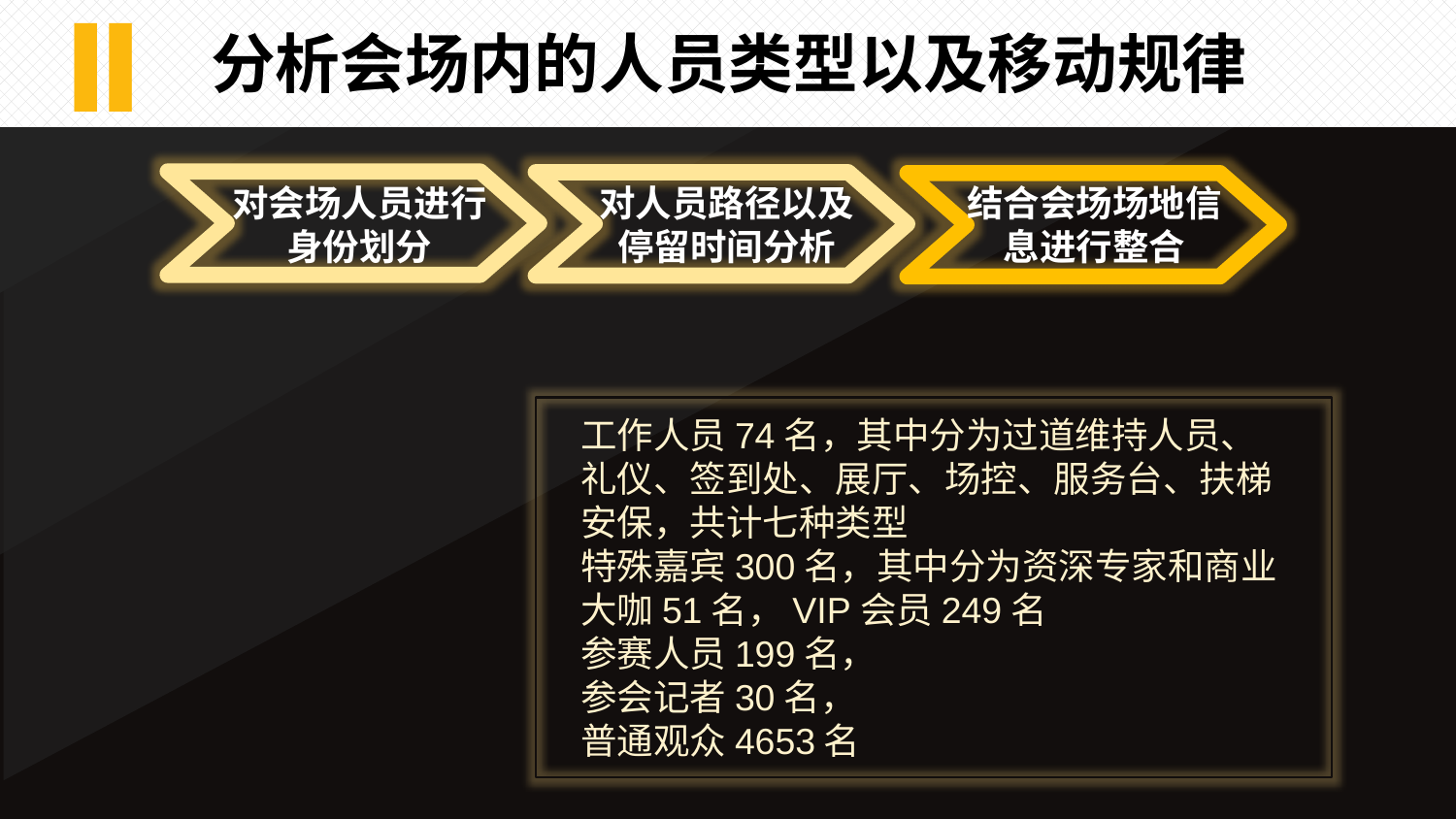

Ⅱ

分析会场内的人员类型以及移动规律

对人员路径以及停留时间分析

结合会场场地信息进行整合

对会场人员进行身份划分

工作人员74名，其中分为过道维持人员、礼仪、签到处、展厅、场控、服务台、扶梯安保，共计七种类型
特殊嘉宾300名，其中分为资深专家和商业大咖51名，VIP会员249名
参赛人员199名，
参会记者30名，
普通观众4653名